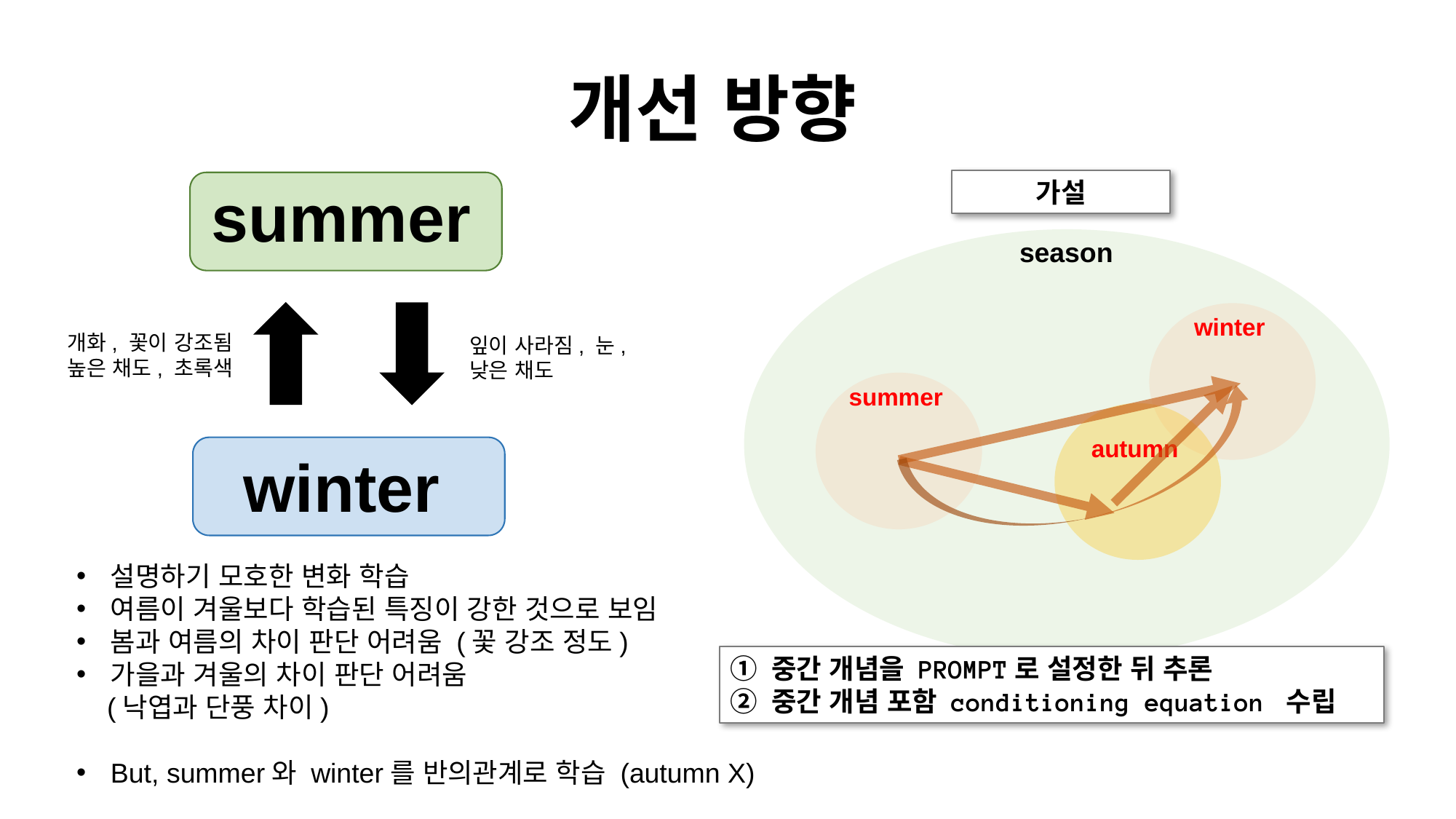

개선 방향
summer
가설

season

winter
개화, 꽃이 강조됨
높은 채도, 초록색
잎이 사라짐, 눈,
낮은 채도

summer

autumn

winter
설명하기 모호한 변화 학습
여름이 겨울보다 학습된 특징이 강한 것으로 보임
봄과 여름의 차이 판단 어려움 (꽃 강조 정도)
가을과 겨울의 차이 판단 어려움
    (낙엽과 단풍 차이)

But, summer와 winter를 반의관계로 학습 (autumn X)
중간 개념을 PROMPT로 설정한 뒤 추론
중간 개념 포함 conditioning equation 수립